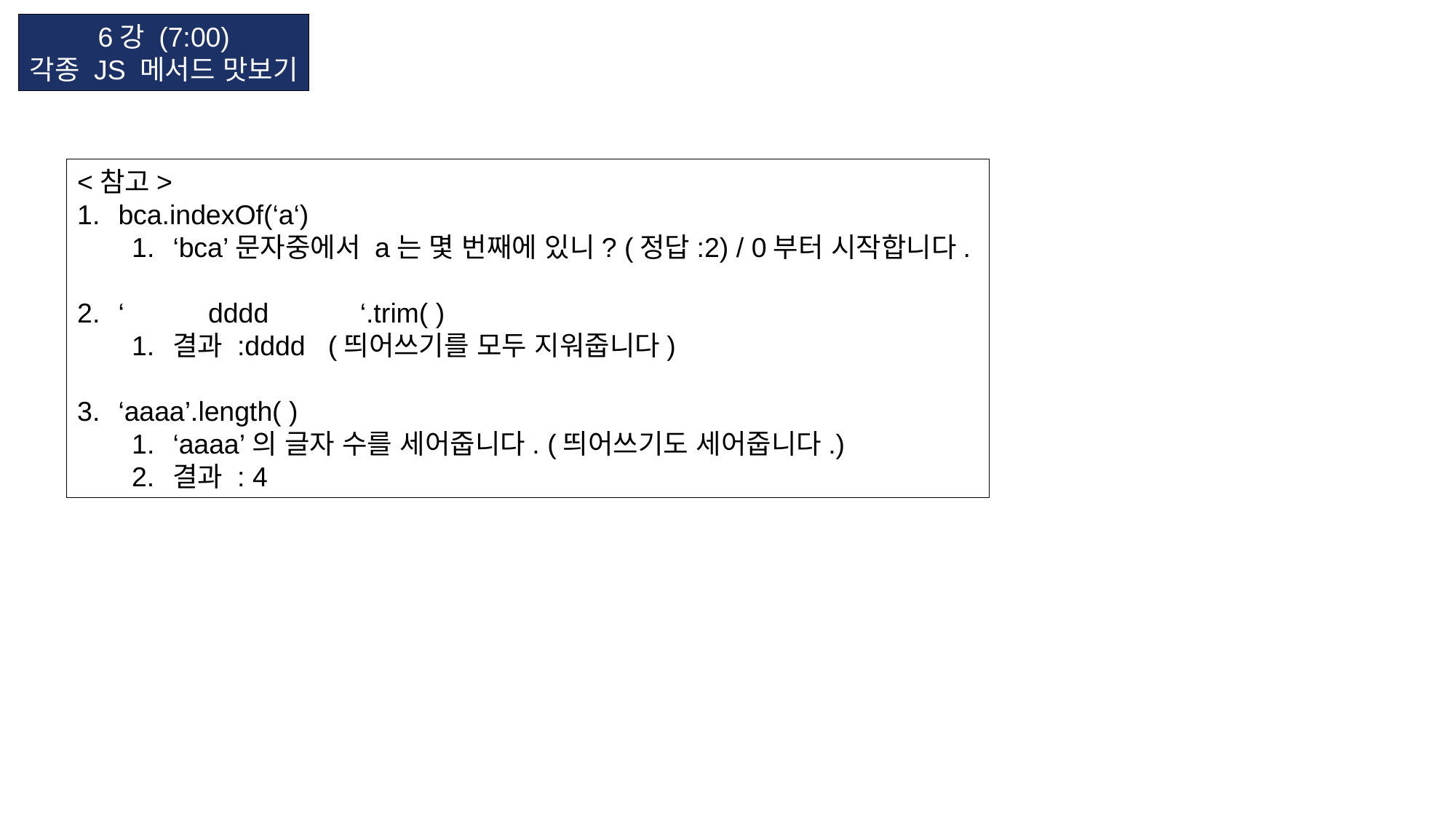

6강 (7:00)
각종 JS 메서드 맛보기
<참고>
bca.indexOf(‘a‘)
‘bca’문자중에서 a는 몇 번째에 있니? (정답:2) / 0부터 시작합니다.

‘           dddd            ‘.trim( )
결과 :dddd   (띄어쓰기를 모두 지워줍니다)

‘aaaa’.length( )
‘aaaa’의 글자 수를 세어줍니다. (띄어쓰기도 세어줍니다.)
결과 : 4